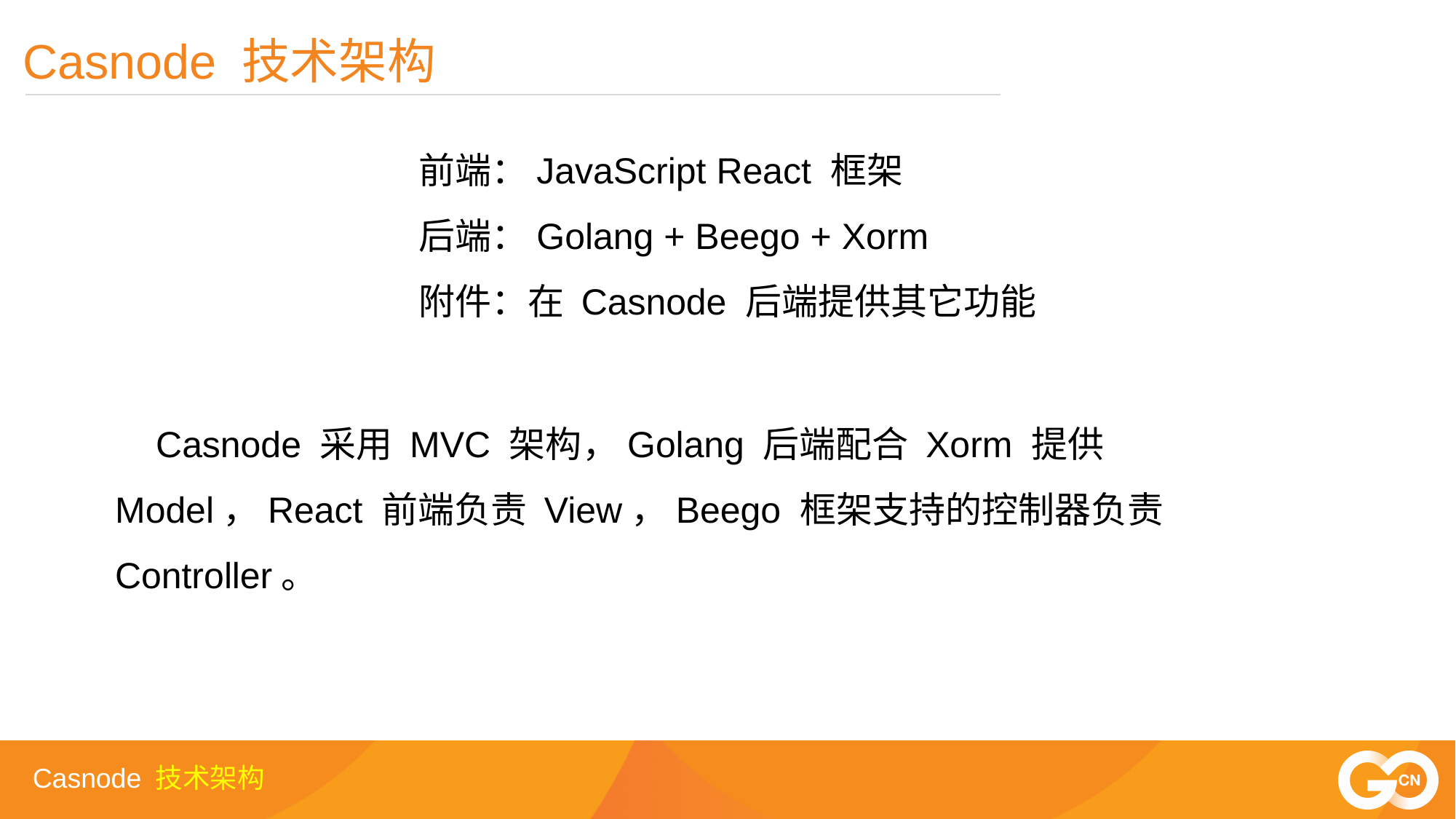

Casnode 技术架构
前端：JavaScript React 框架
后端：Golang + Beego + Xorm
附件：在 Casnode 后端提供其它功能
    Casnode 采用 MVC 架构，Golang 后端配合 Xorm 提供 Model，React 前端负责 View，Beego 框架支持的控制器负责 Controller。
Casnode 技术架构